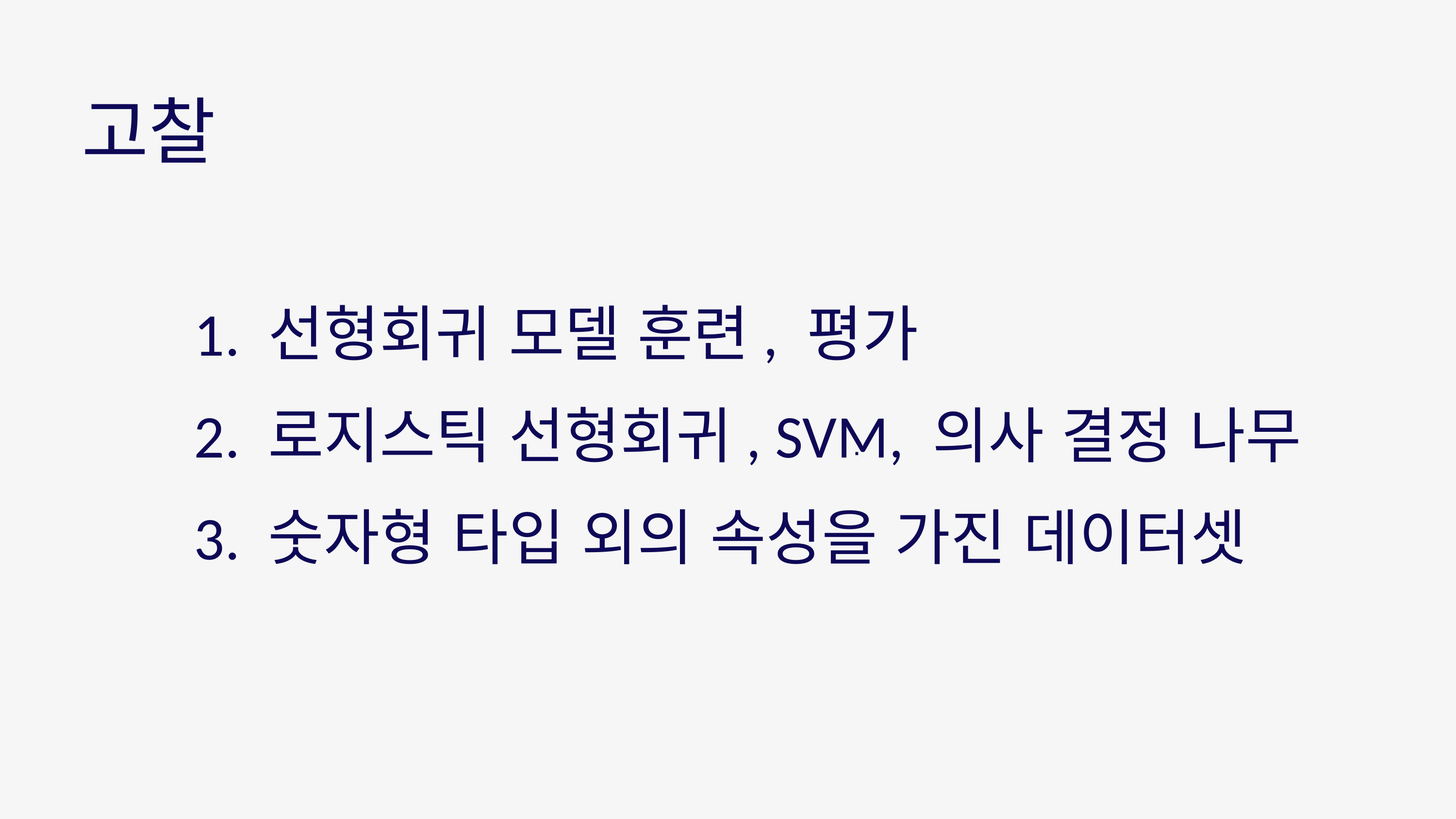

고찰
1. 선형회귀 모델 훈련, 평가
2. 로지스틱 선형회귀, SVM, 의사 결정 나무
3. 숫자형 타입 외의 속성을 가진 데이터셋
.
.